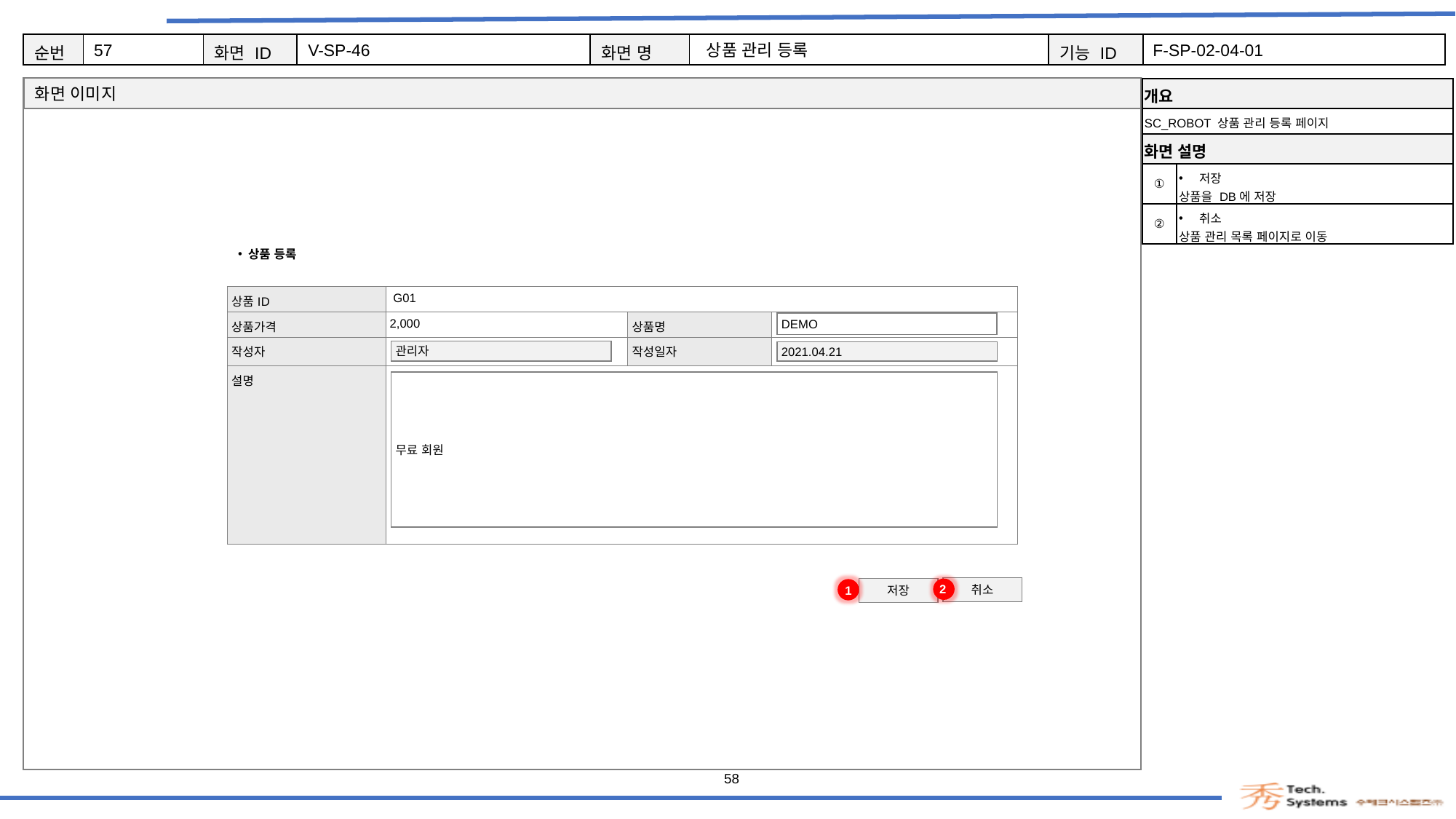

57
V-SP-46
상품 관리 등록
F-SP-02-04-01
| 개요 |  |
| --- | --- |
| SC\_ROBOT 상품 관리 등록 페이지 |  |
| 화면 설명 | Description |
| ① | 저장 상품을 DB에 저장 |
| ② | 취소 상품 관리 목록 페이지로 이동 |
상품 등록
| 상품ID | G01 |  |  |
| --- | --- | --- | --- |
| 상품가격 | 2,000 | 상품명 |  |
| 작성자 |  | 작성일자 |  |
| 설명 |  |  |  |
DEMO
관리자
2021.04.21
무료 회원
2

1

취소
저장